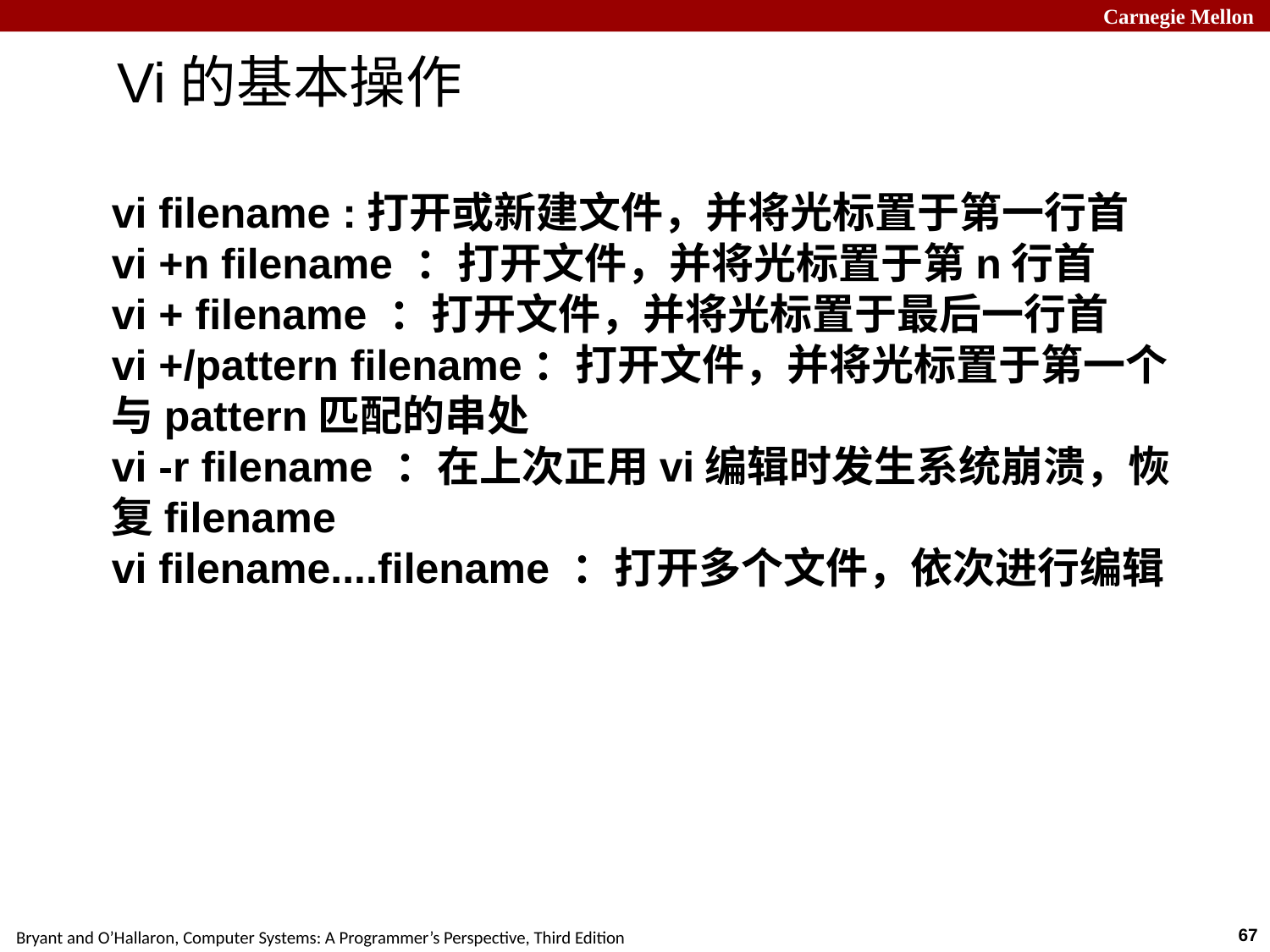

Vi的基本操作
vi filename :打开或新建文件，并将光标置于第一行首 
vi +n filename ：打开文件，并将光标置于第n行首 
vi + filename ：打开文件，并将光标置于最后一行首 
vi +/pattern filename：打开文件，并将光标置于第一个与pattern匹配的串处 
vi -r filename ：在上次正用vi编辑时发生系统崩溃，恢复filename 
vi filename....filename ：打开多个文件，依次进行编辑